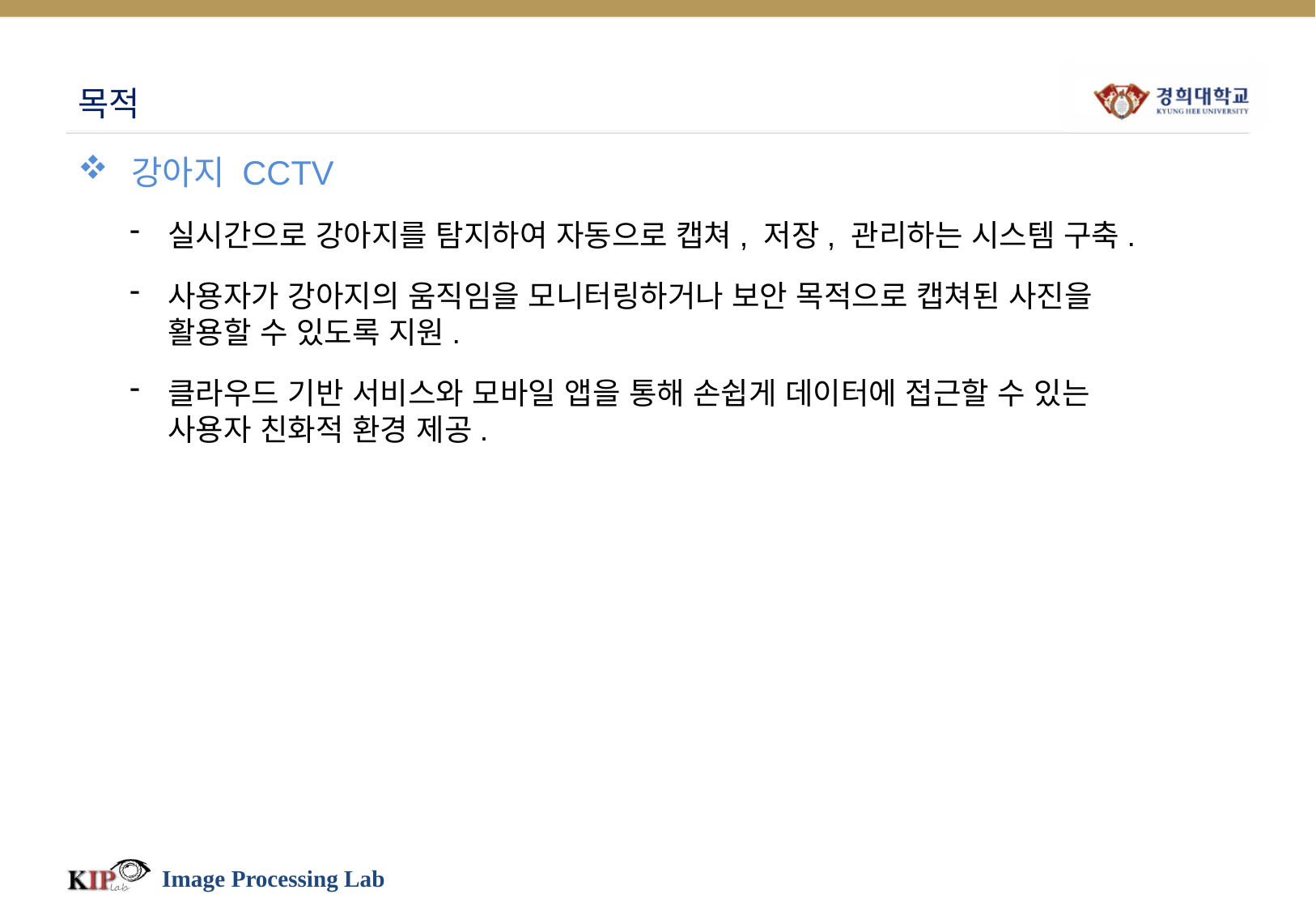

# 목적
 강아지 CCTV
실시간으로 강아지를 탐지하여 자동으로 캡쳐, 저장, 관리하는 시스템 구축.
사용자가 강아지의 움직임을 모니터링하거나 보안 목적으로 캡쳐된 사진을 활용할 수 있도록 지원.
클라우드 기반 서비스와 모바일 앱을 통해 손쉽게 데이터에 접근할 수 있는 사용자 친화적 환경 제공.
Image Processing Lab